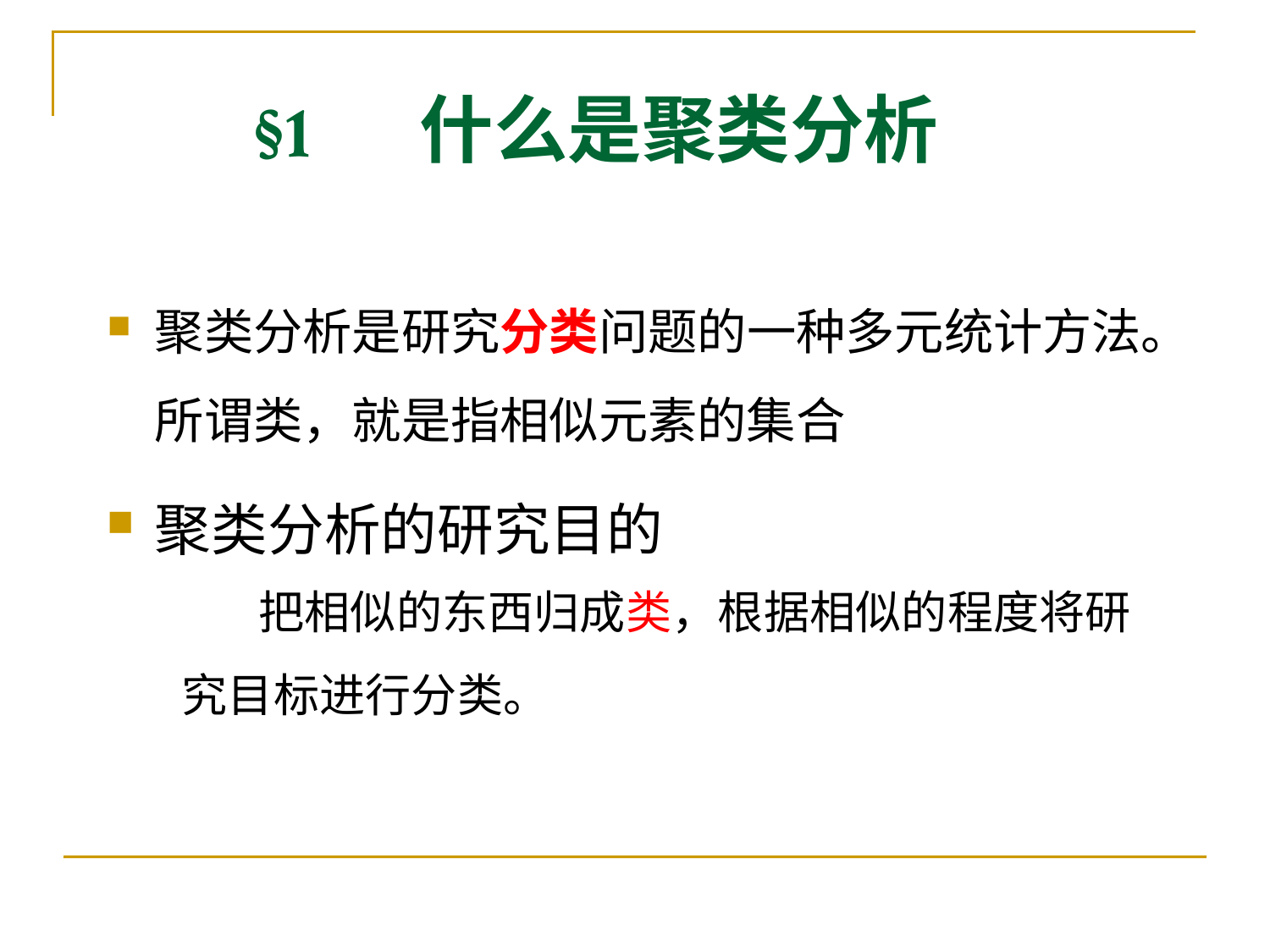

# §1      什么是聚类分析
聚类分析是研究分类问题的一种多元统计方法。所谓类，就是指相似元素的集合
聚类分析的研究目的
       把相似的东西归成类，根据相似的程度将研究目标进行分类。